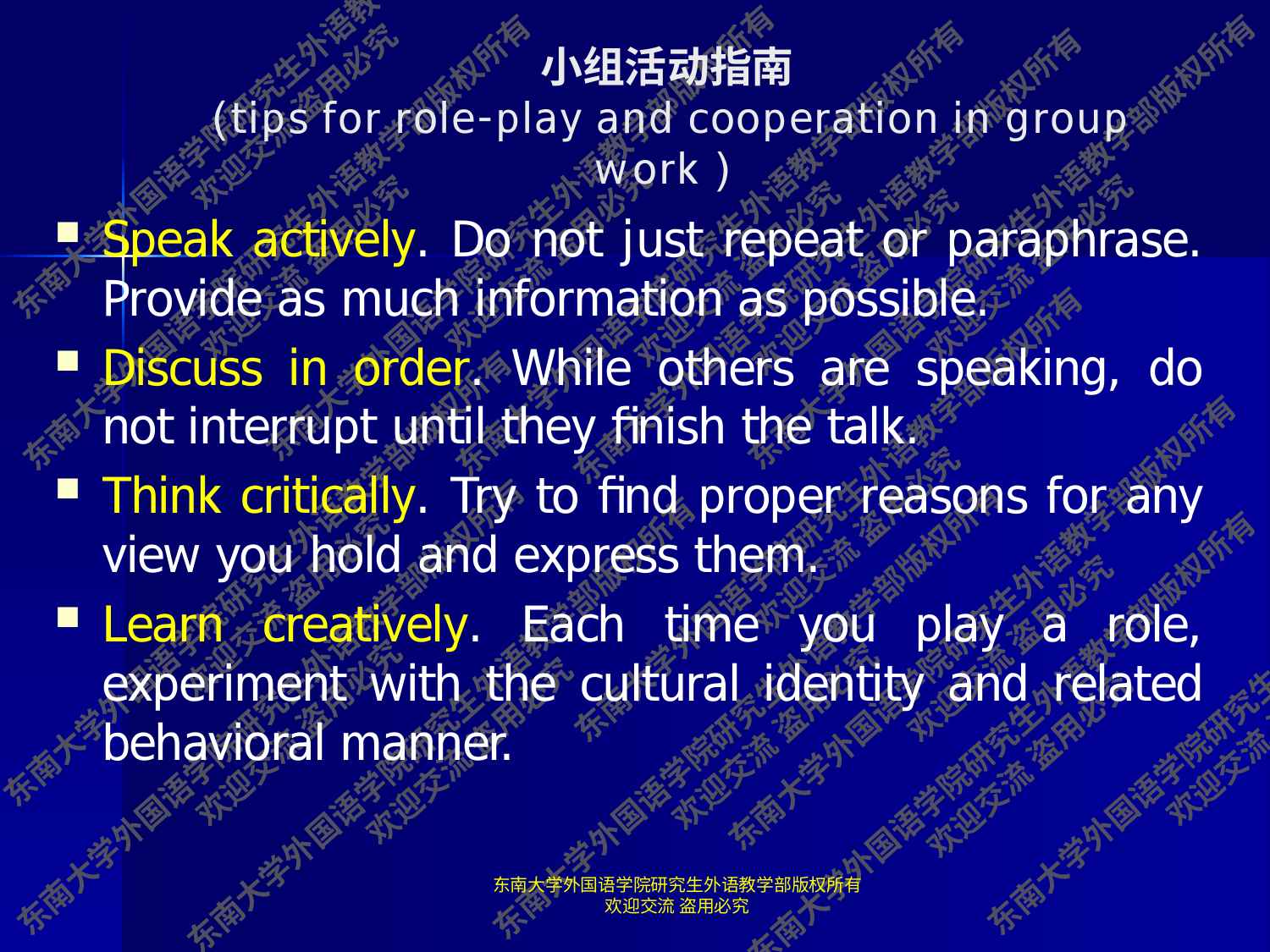

# 小组活动指南 (tips for role-play and cooperation in group work )
Speak actively. Do not just repeat or paraphrase. Provide as much information as possible.
Discuss in order. While others are speaking, do not interrupt until they finish the talk.
Think critically. Try to find proper reasons for any view you hold and express them.
Learn creatively. Each time you play a role, experiment with the cultural identity and related behavioral manner.
东南大学外国语学院研究生外语教学部版权所有 欢迎交流 盗用必究